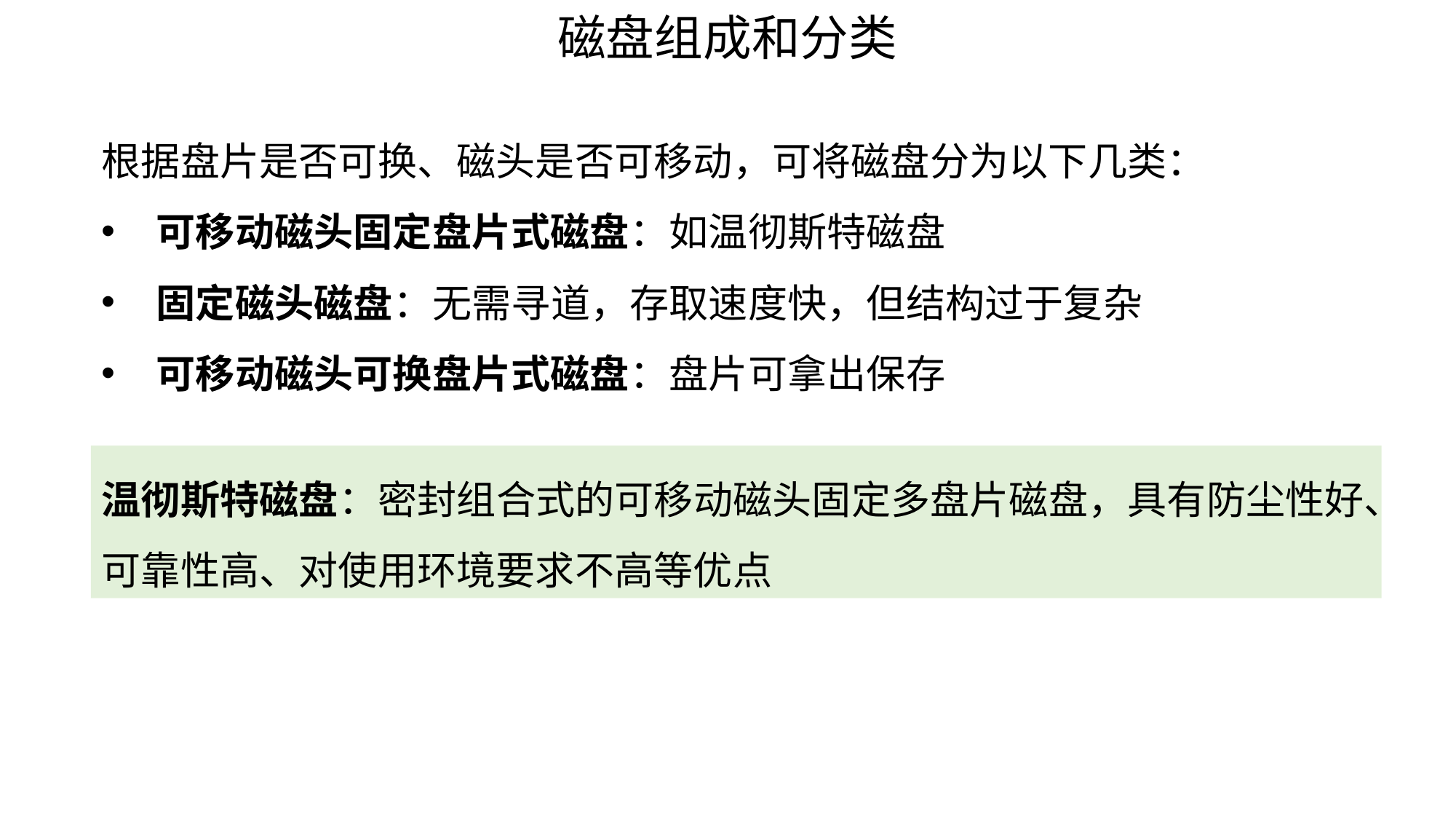

磁盘组成和分类
根据盘片是否可换、磁头是否可移动，可将磁盘分为以下几类：
可移动磁头固定盘片式磁盘：如温彻斯特磁盘
固定磁头磁盘：无需寻道，存取速度快，但结构过于复杂
可移动磁头可换盘片式磁盘：盘片可拿出保存
温彻斯特磁盘：密封组合式的可移动磁头固定多盘片磁盘，具有防尘性好、可靠性高、对使用环境要求不高等优点